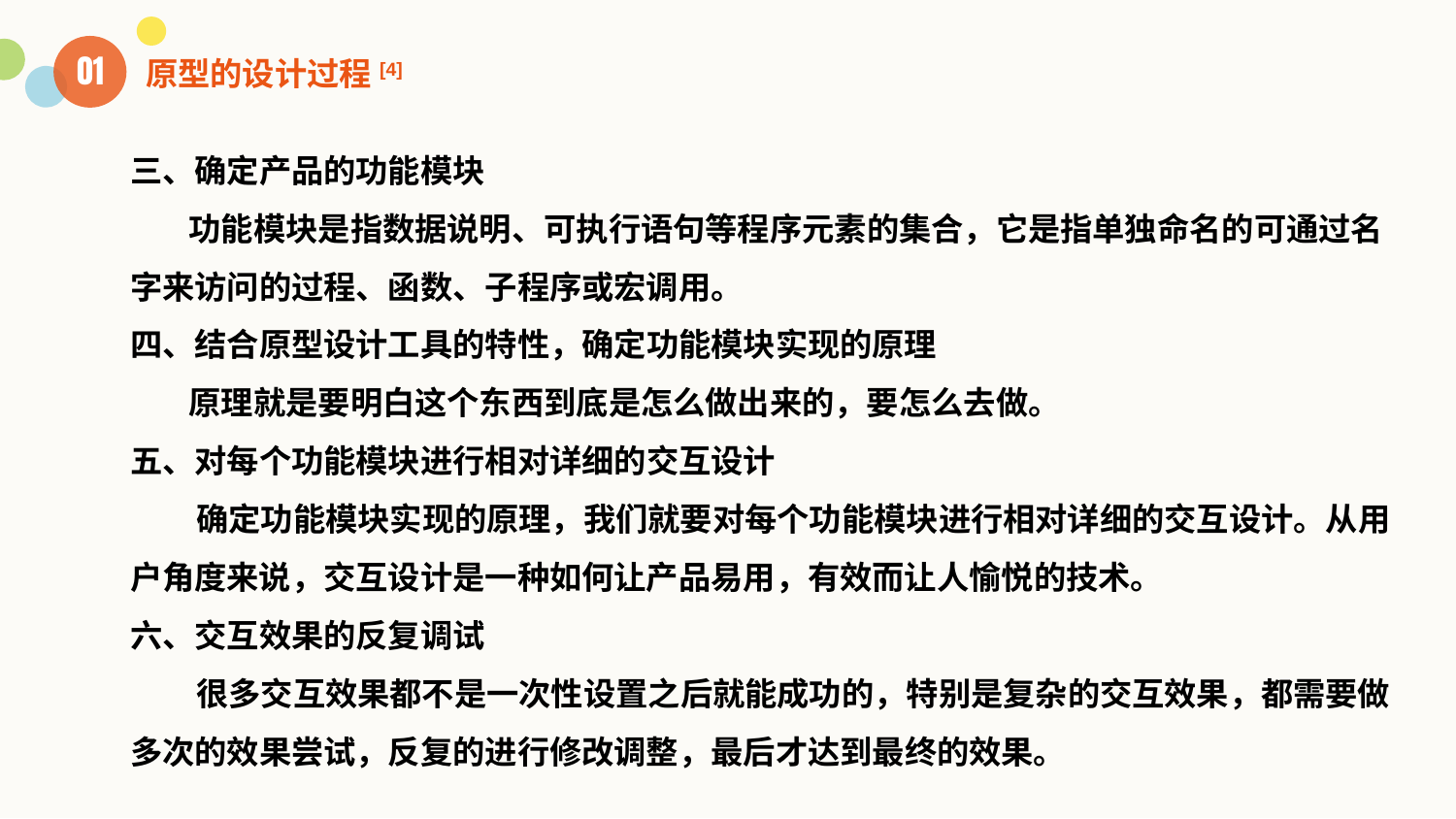

01
原型的设计过程[4]

三、确定产品的功能模块
       功能模块是指数据说明、可执行语句等程序元素的集合，它是指单独命名的可通过名字来访问的过程、函数、子程序或宏调用。
四、结合原型设计工具的特性，确定功能模块实现的原理
       原理就是要明白这个东西到底是怎么做出来的，要怎么去做。
五、对每个功能模块进行相对详细的交互设计
        确定功能模块实现的原理，我们就要对每个功能模块进行相对详细的交互设计。从用户角度来说，交互设计是一种如何让产品易用，有效而让人愉悦的技术。
六、交互效果的反复调试
        很多交互效果都不是一次性设置之后就能成功的，特别是复杂的交互效果，都需要做多次的效果尝试，反复的进行修改调整，最后才达到最终的效果。